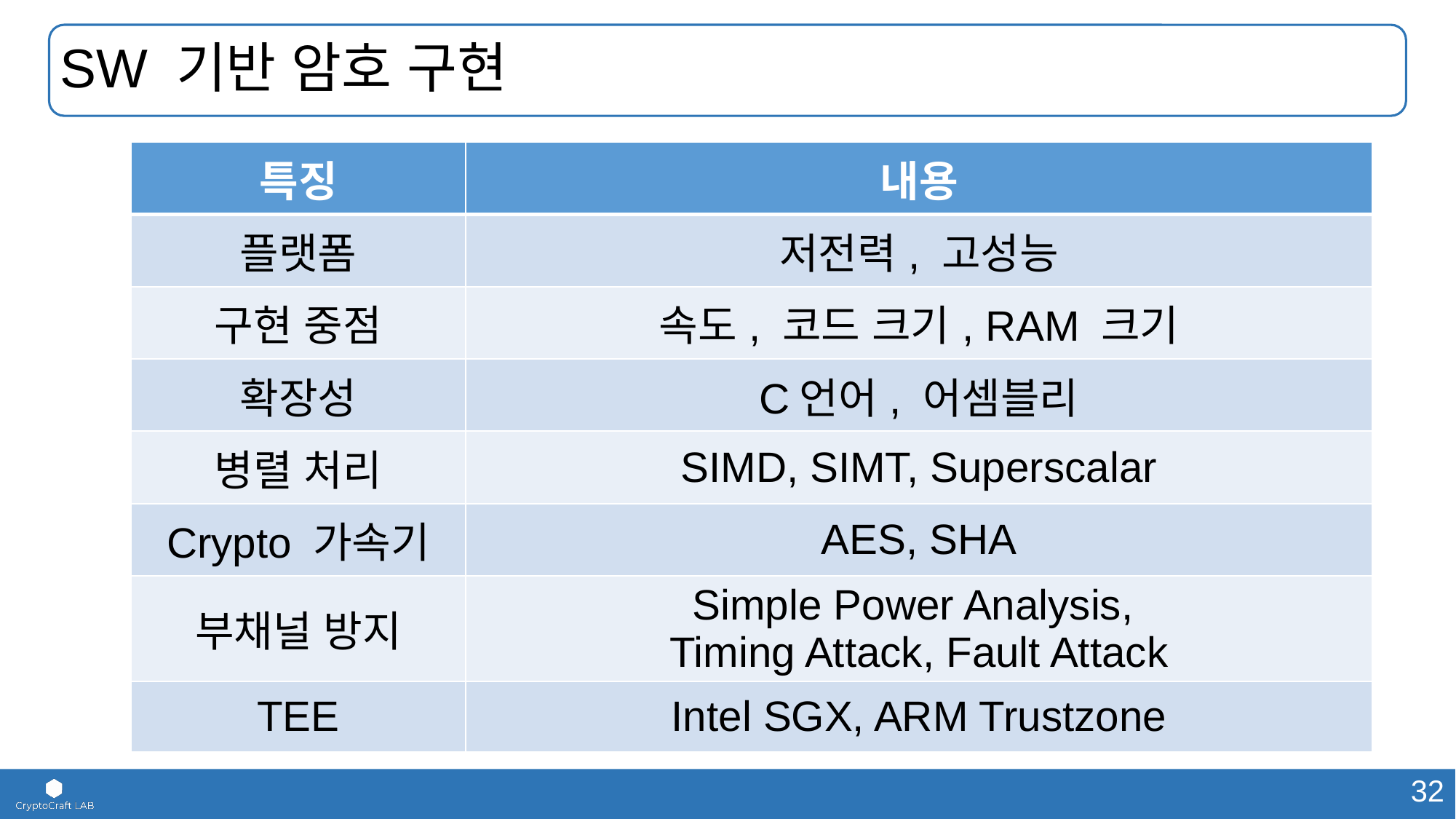

# SW 기반 암호 구현
| 특징 | 내용 |
| --- | --- |
| 플랫폼 | 저전력, 고성능 |
| 구현 중점 | 속도, 코드 크기, RAM 크기 |
| 확장성 | C언어, 어셈블리 |
| 병렬 처리 | SIMD, SIMT, Superscalar |
| Crypto 가속기 | AES, SHA |
| 부채널 방지 | Simple Power Analysis, Timing Attack, Fault Attack |
| TEE | Intel SGX, ARM Trustzone |